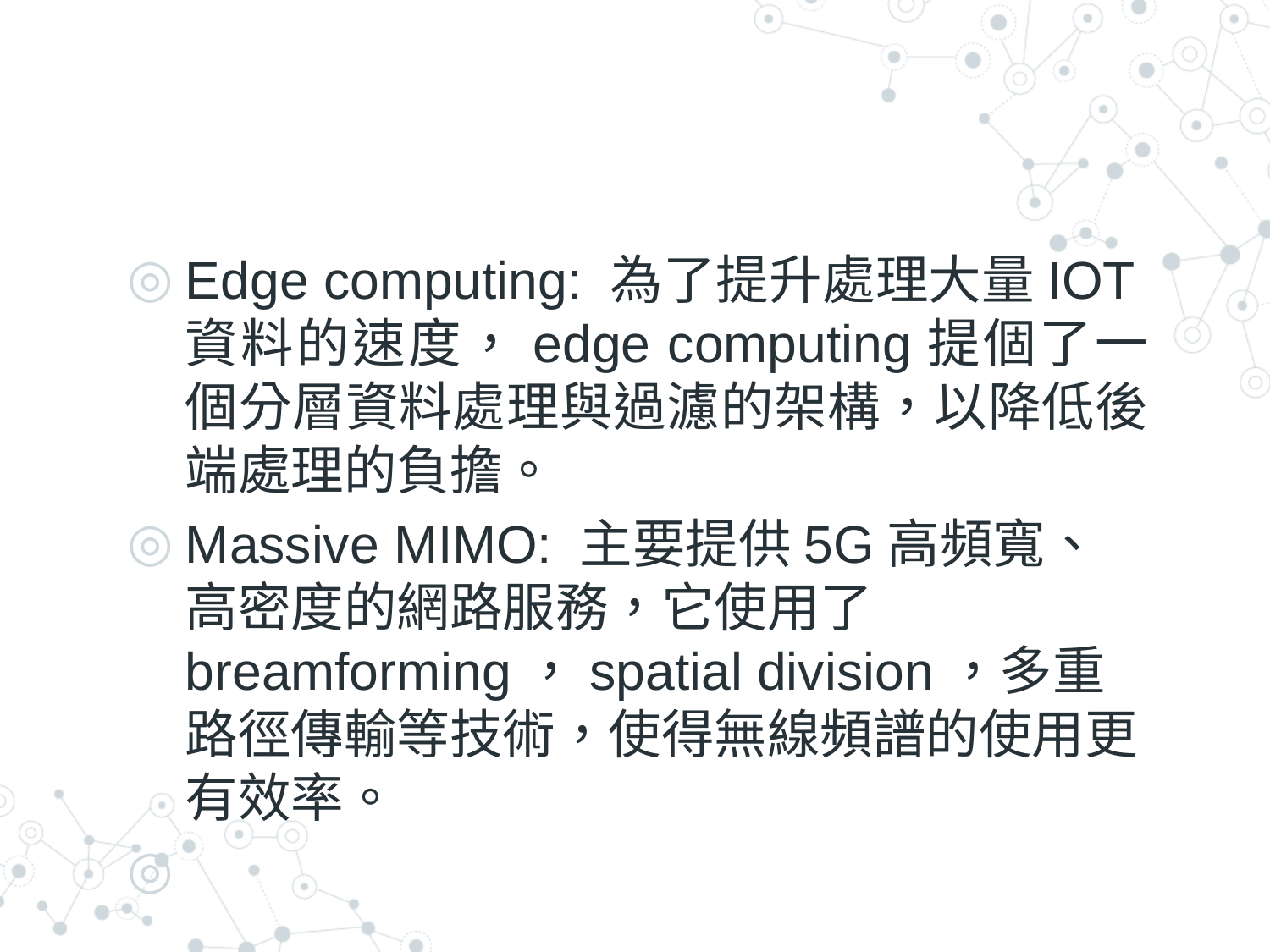

#
Edge computing: 為了提升處理大量IOT資料的速度，edge computing提個了一個分層資料處理與過濾的架構，以降低後端處理的負擔。
Massive MIMO: 主要提供5G高頻寬、高密度的網路服務，它使用了breamforming，spatial division，多重路徑傳輸等技術，使得無線頻譜的使用更有效率。